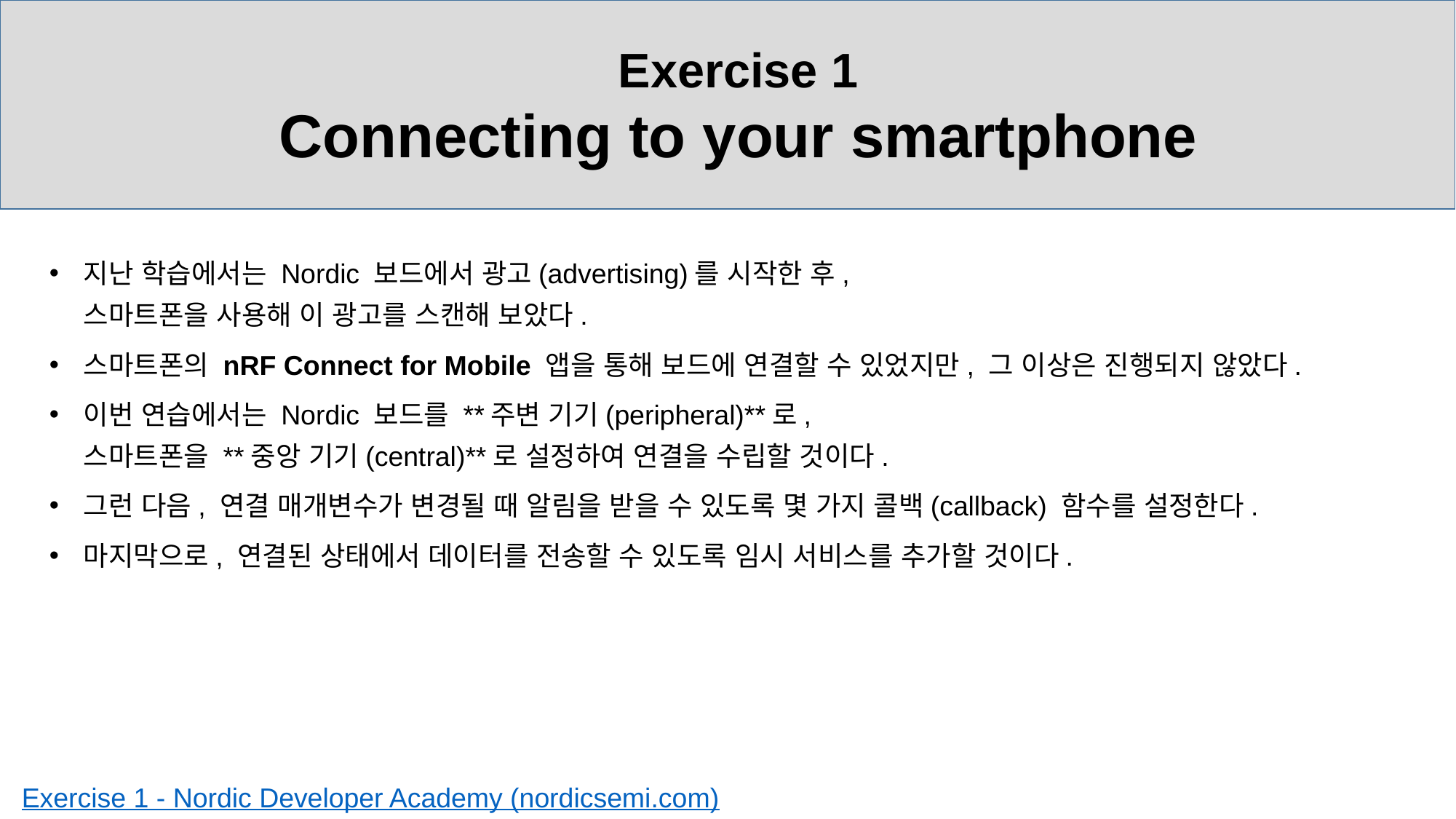

Exercise 1
Connecting to your smartphone
지난 학습에서는 Nordic 보드에서 광고(advertising)를 시작한 후,
스마트폰을 사용해 이 광고를 스캔해 보았다.
스마트폰의 nRF Connect for Mobile 앱을 통해 보드에 연결할 수 있었지만, 그 이상은 진행되지 않았다.
이번 연습에서는 Nordic 보드를 **주변 기기(peripheral)**로,
스마트폰을 **중앙 기기(central)**로 설정하여 연결을 수립할 것이다.
그런 다음, 연결 매개변수가 변경될 때 알림을 받을 수 있도록 몇 가지 콜백(callback) 함수를 설정한다.
마지막으로, 연결된 상태에서 데이터를 전송할 수 있도록 임시 서비스를 추가할 것이다.
Exercise 1 - Nordic Developer Academy (nordicsemi.com)